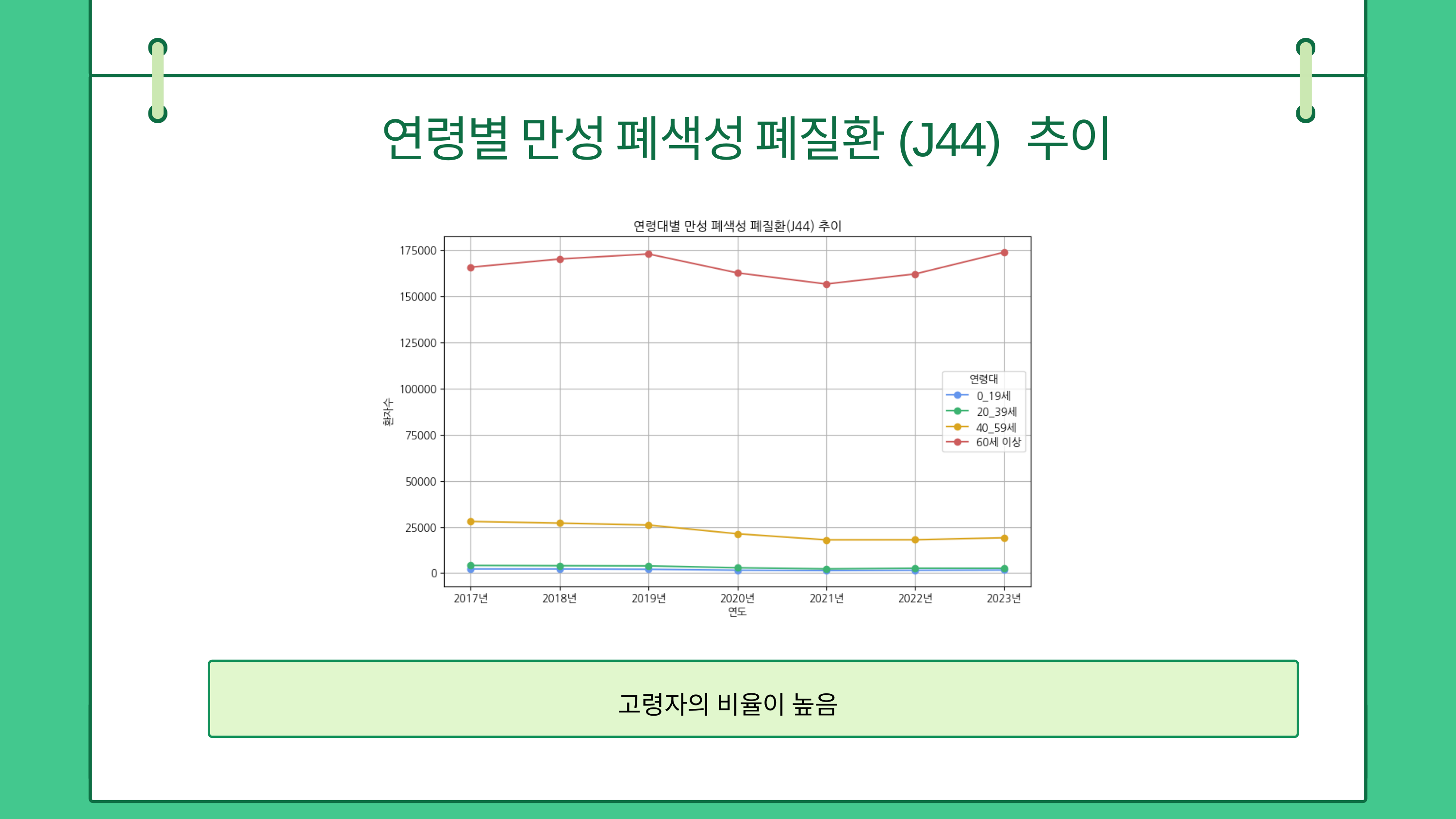

연령별 만성 폐색성 폐질환(J44) 추이
chapter 7

고령자의 비율이 높음